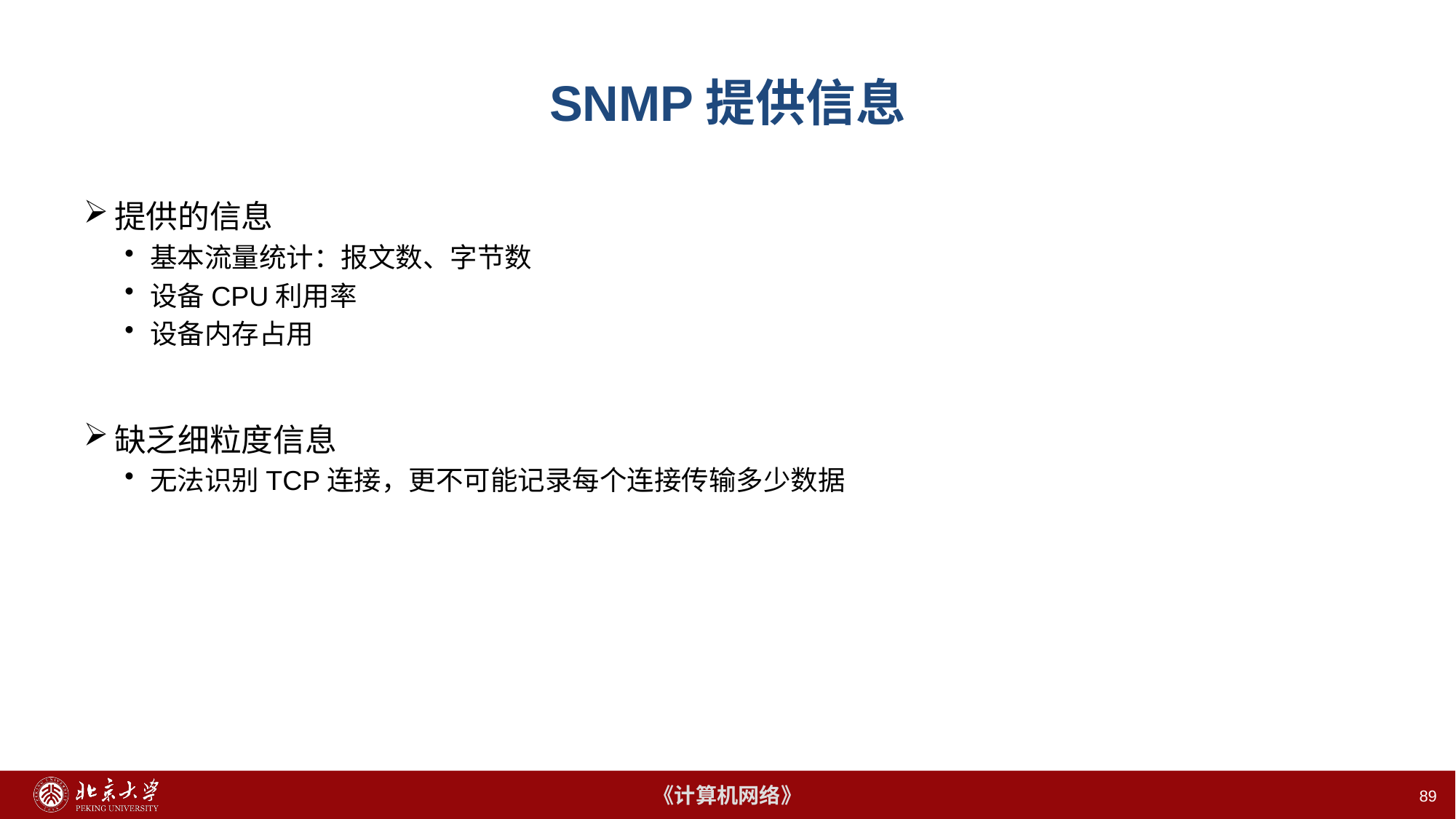

# SNMP提供信息
提供的信息
基本流量统计：报文数、字节数
设备CPU利用率
设备内存占用

缺乏细粒度信息
无法识别TCP连接，更不可能记录每个连接传输多少数据
89